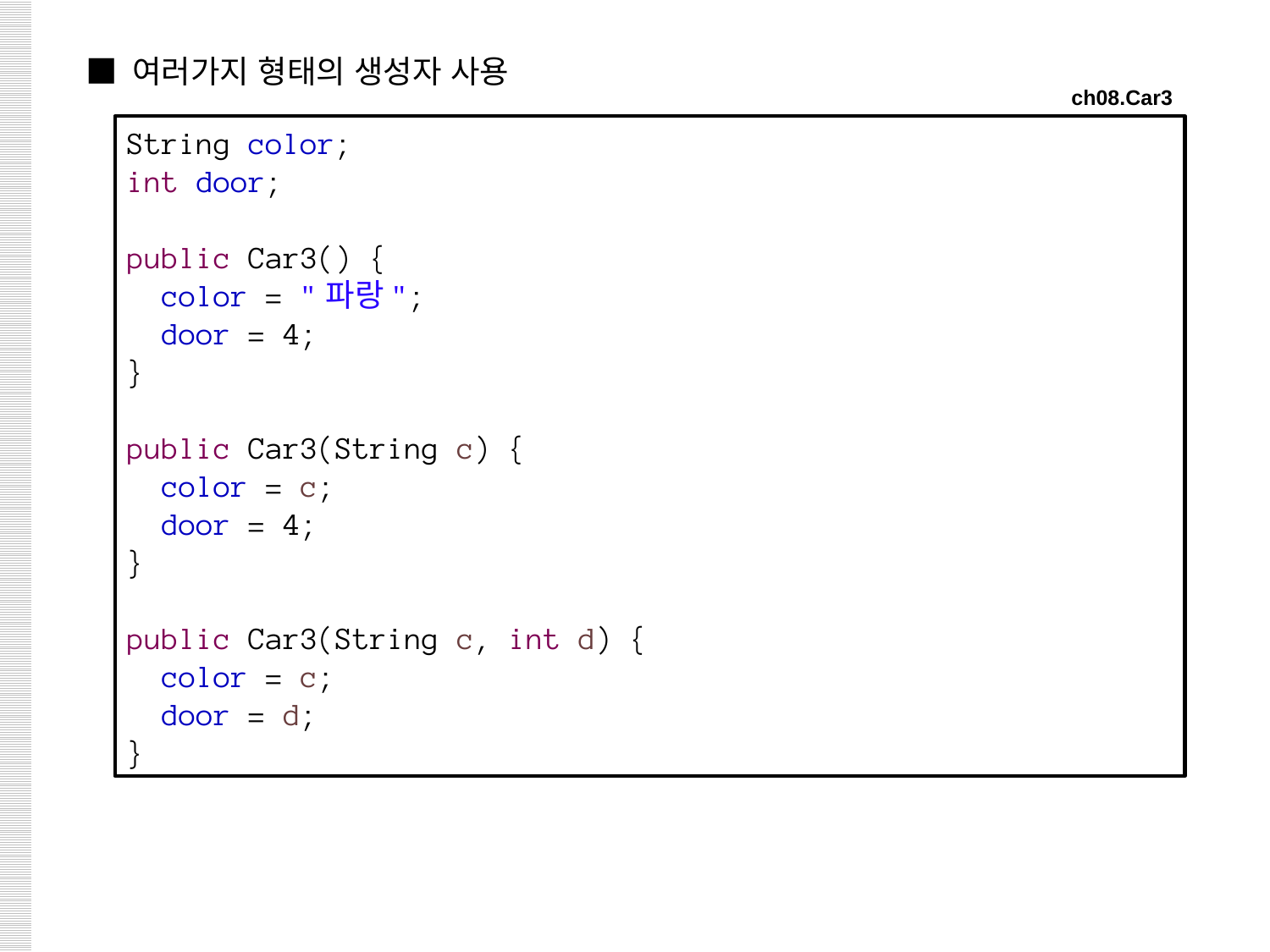

■ 여러가지 형태의 생성자 사용
ch08.Car3
String color;
int door;

public Car3() {
  color = "파랑";
  door = 4;
}

public Car3(String c) {
  color = c;
  door = 4;
}

public Car3(String c, int d) {
  color = c;
  door = d;
}